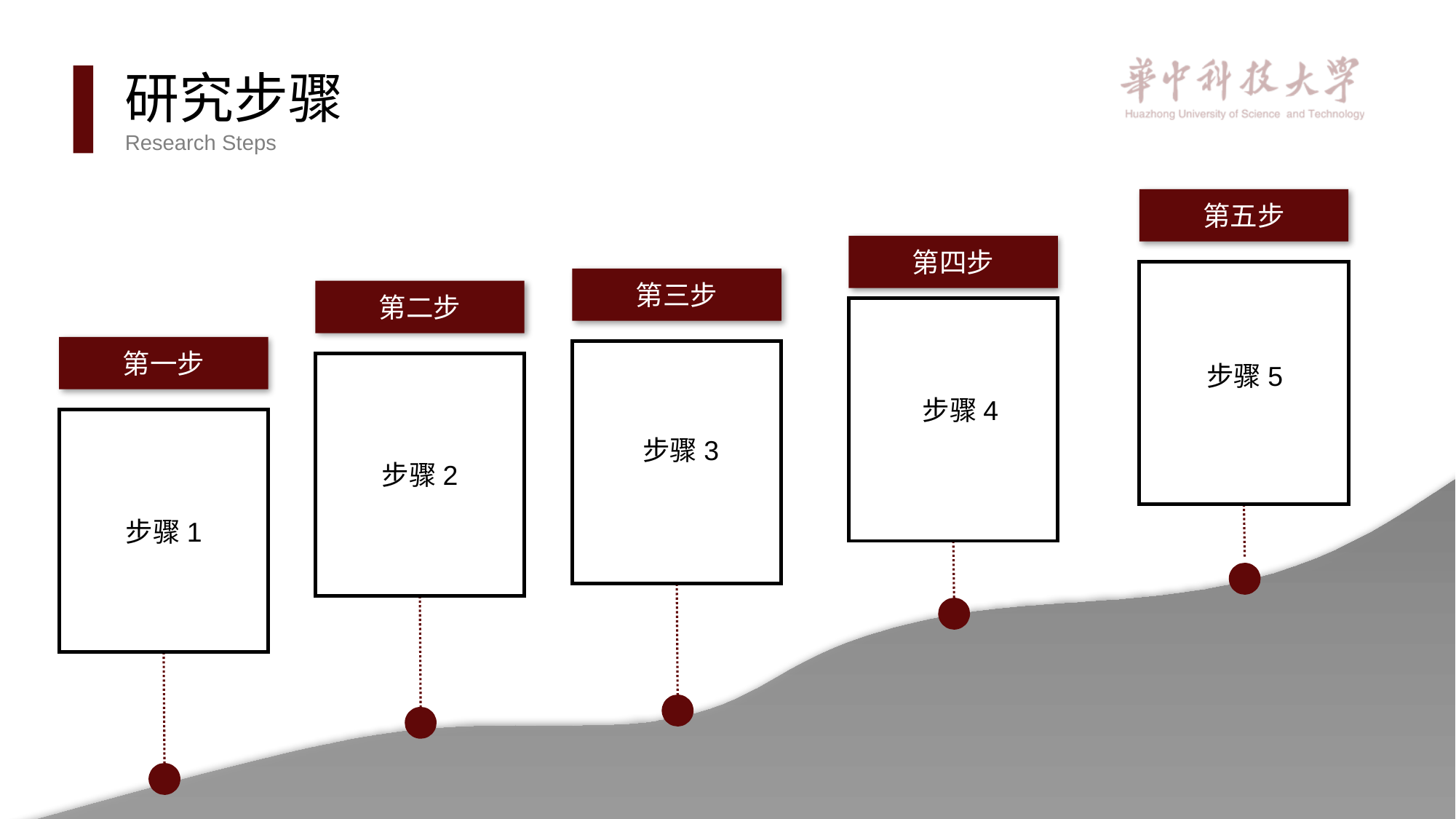

论文答辩
研究步骤
Research Steps

第五步

第四步

第三步

第二步

第一步
        步骤1

步骤5
步骤4
步骤3

步骤2